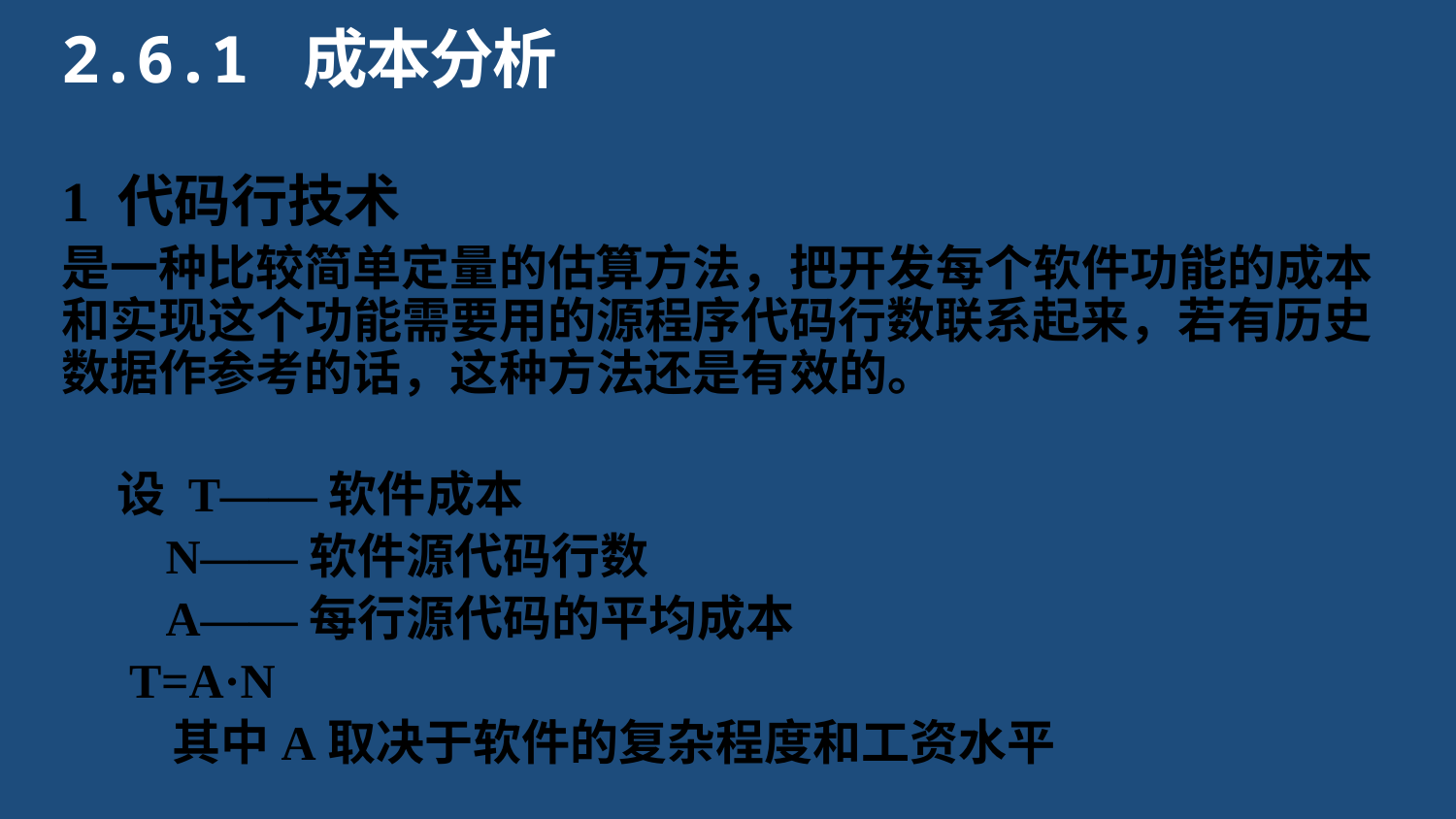

2.6.1 成本分析
1 代码行技术
是一种比较简单定量的估算方法，把开发每个软件功能的成本和实现这个功能需要用的源程序代码行数联系起来，若有历史数据作参考的话，这种方法还是有效的。

设 T——软件成本
    N——软件源代码行数
    A——每行源代码的平均成本
 T=A·N
    其中A取决于软件的复杂程度和工资水平